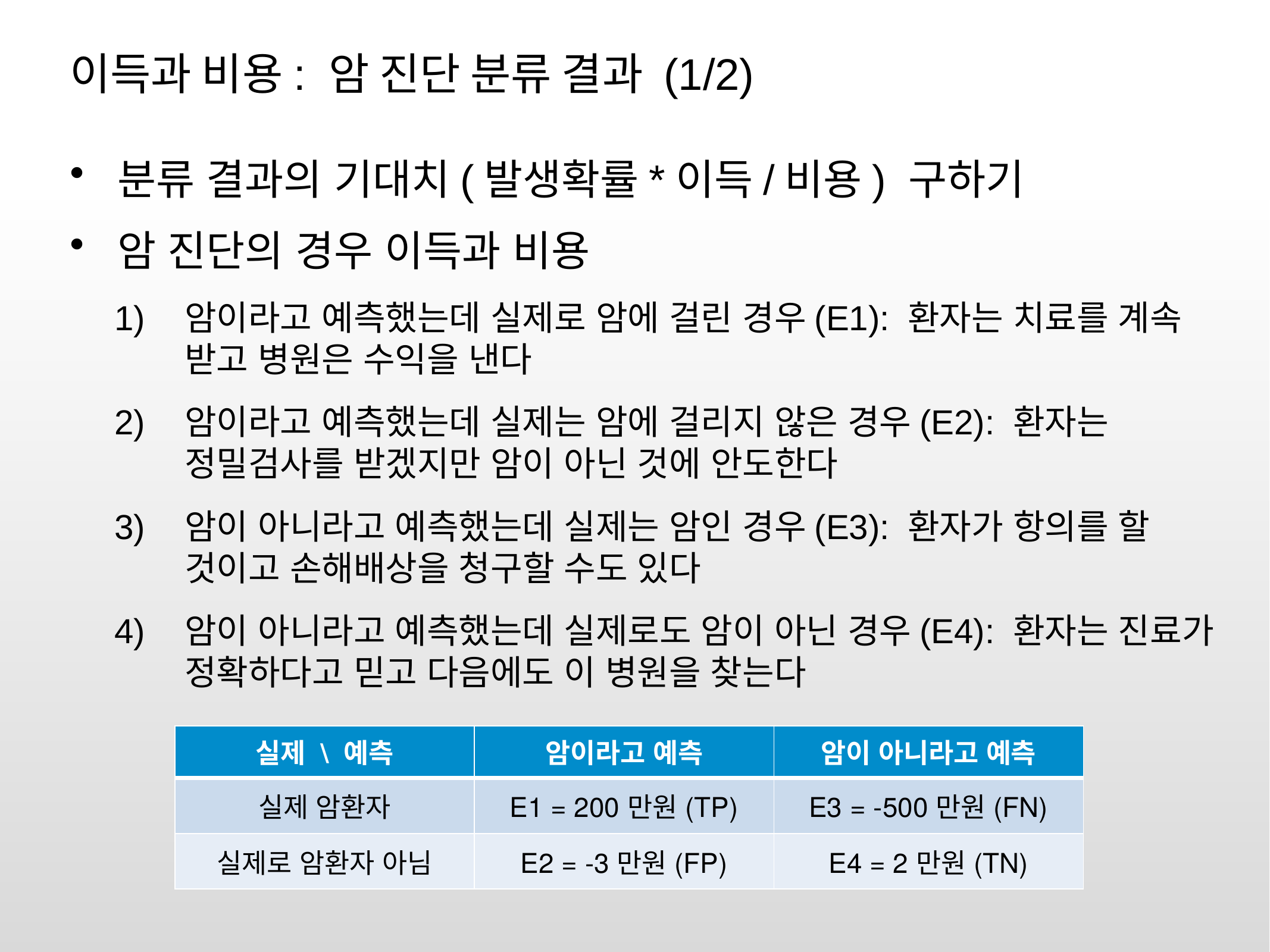

# 이득과 비용: 암 진단 분류 결과 (1/2)
분류 결과의 기대치(발생확률*이득/비용) 구하기
암 진단의 경우 이득과 비용
암이라고 예측했는데 실제로 암에 걸린 경우(E1): 환자는 치료를 계속 받고 병원은 수익을 낸다
암이라고 예측했는데 실제는 암에 걸리지 않은 경우(E2): 환자는 정밀검사를 받겠지만 암이 아닌 것에 안도한다
암이 아니라고 예측했는데 실제는 암인 경우(E3): 환자가 항의를 할 것이고 손해배상을 청구할 수도 있다
암이 아니라고 예측했는데 실제로도 암이 아닌 경우(E4): 환자는 진료가 정확하다고 믿고 다음에도 이 병원을 찾는다
| 실제 \ 예측 | 암이라고 예측 | 암이 아니라고 예측 |
| --- | --- | --- |
| 실제 암환자 | E1 = 200만원(TP) | E3 = -500만원(FN) |
| 실제로 암환자 아님 | E2 = -3만원(FP) | E4 = 2만원(TN) |
212